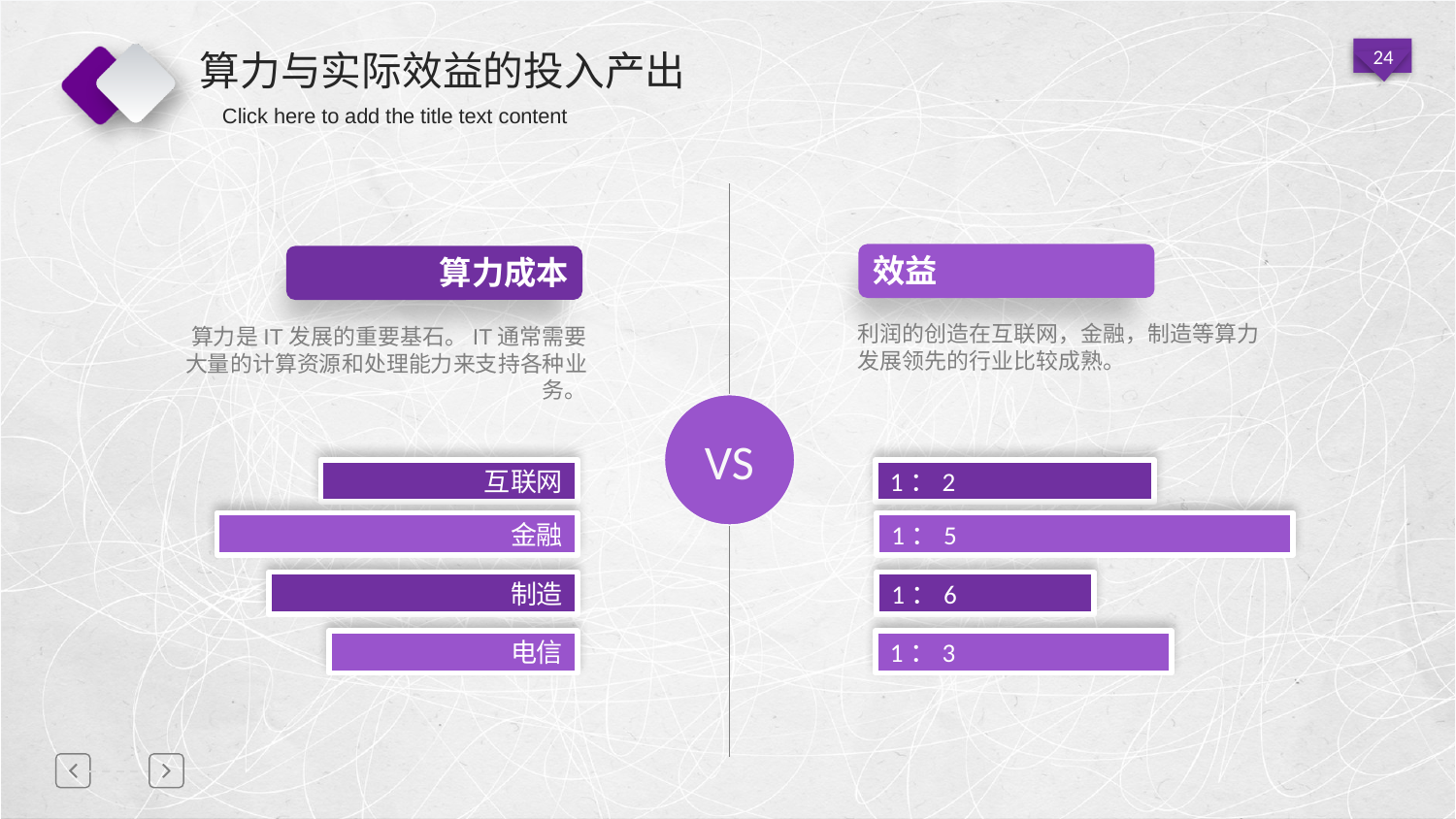

# 算力与实际效益的投入产出
效益

算力成本

利润的创造在互联网，金融，制造等算力发展领先的行业比较成熟。
算力是IT发展的重要基石。IT通常需要大量的计算资源和处理能力来支持各种业务。

VS
互联网
1：2
金融
1：5
制造
1：6
电信
1：3
延迟符